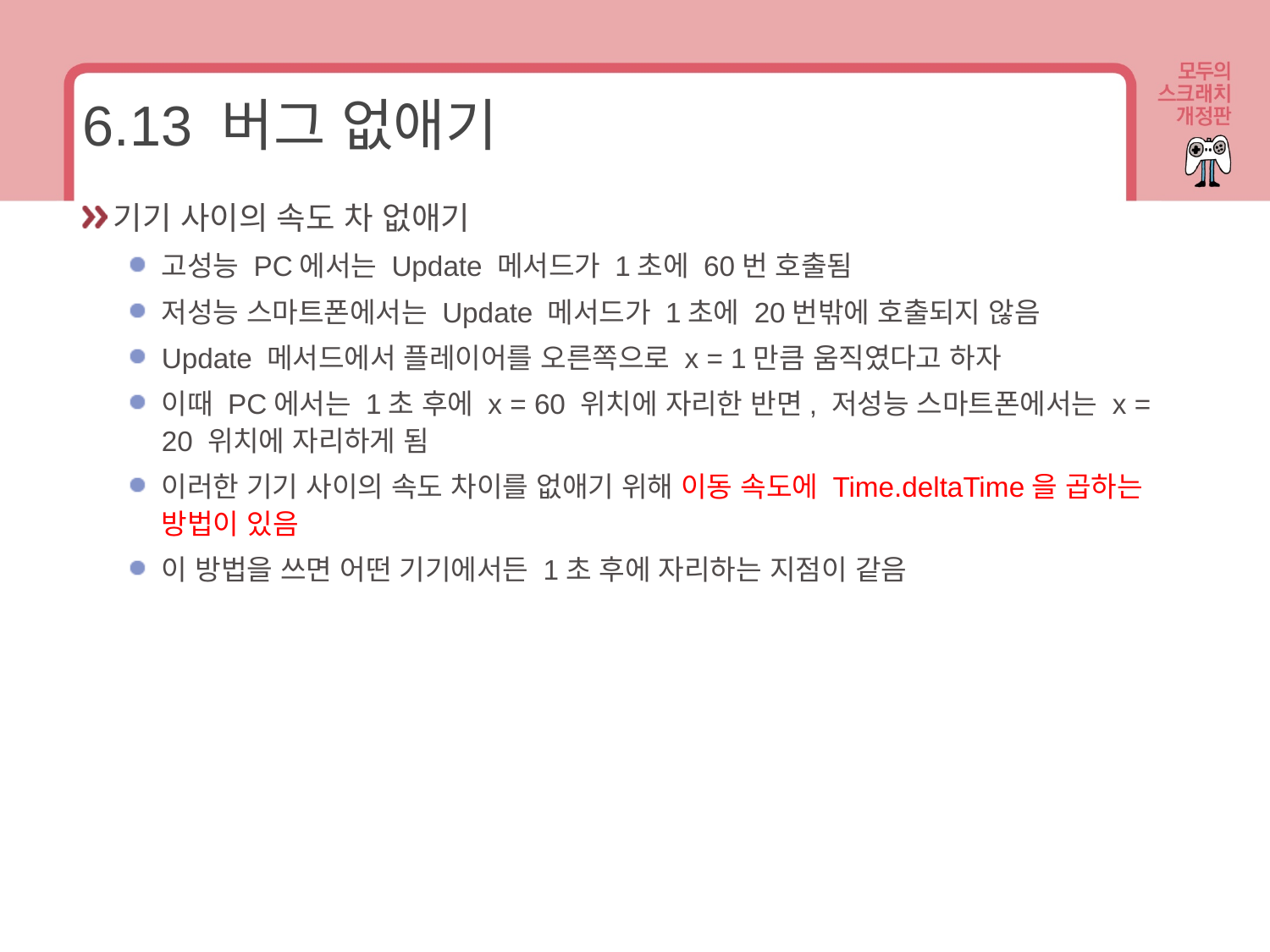

# 6.13 버그 없애기
기기 사이의 속도 차 없애기
고성능 PC에서는 Update 메서드가 1초에 60번 호출됨
저성능 스마트폰에서는 Update 메서드가 1초에 20번밖에 호출되지 않음
Update 메서드에서 플레이어를 오른쪽으로 x = 1만큼 움직였다고 하자
이때 PC에서는 1초 후에 x = 60 위치에 자리한 반면, 저성능 스마트폰에서는 x = 20 위치에 자리하게 됨
이러한 기기 사이의 속도 차이를 없애기 위해 이동 속도에 Time.deltaTime을 곱하는 방법이 있음
이 방법을 쓰면 어떤 기기에서든 1초 후에 자리하는 지점이 같음